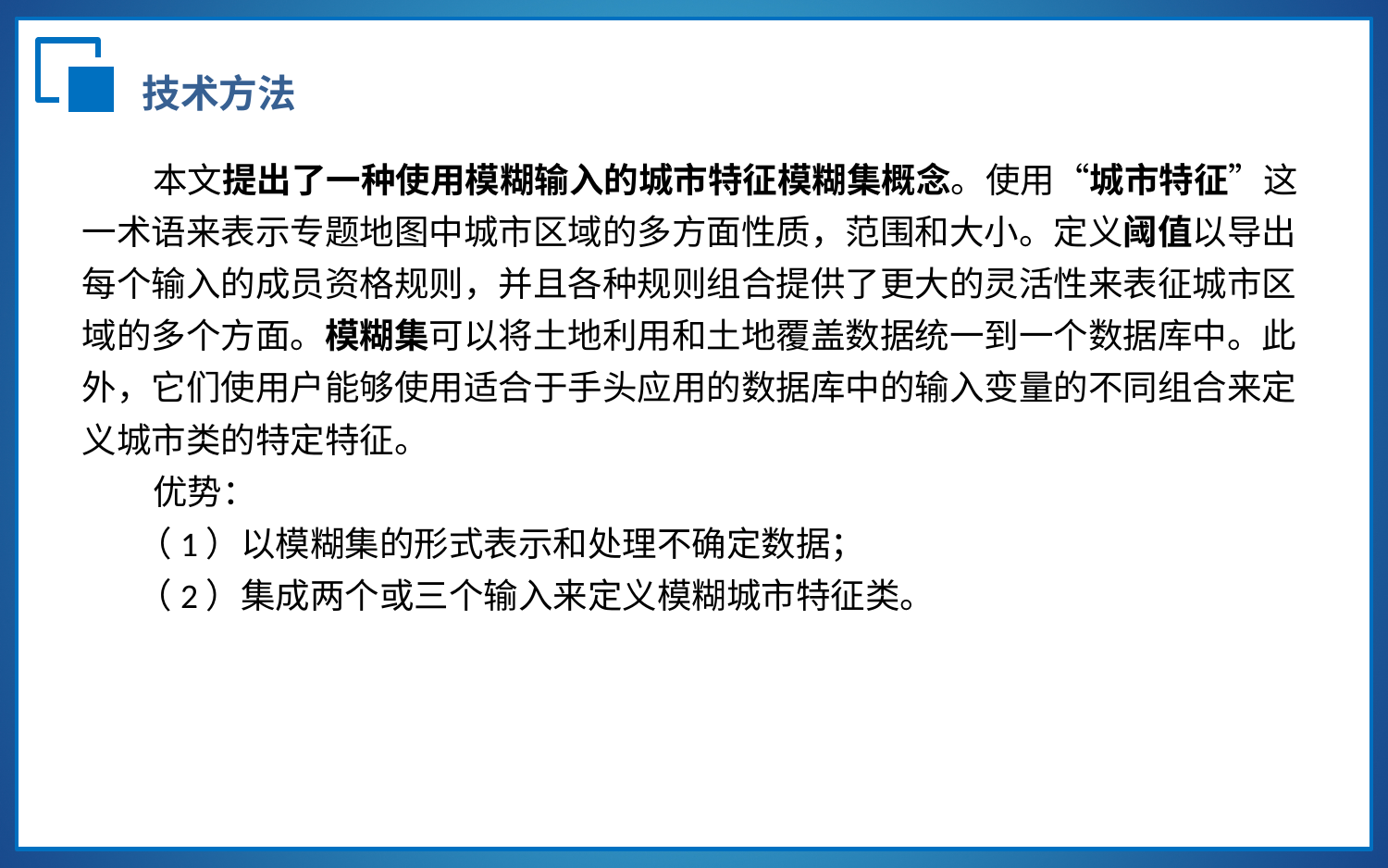

技术方法
        本文提出了一种使用模糊输入的城市特征模糊集概念。使用“城市特征”这一术语来表示专题地图中城市区域的多方面性质，范围和大小。定义阈值以导出每个输入的成员资格规则，并且各种规则组合提供了更大的灵活性来表征城市区域的多个方面。模糊集可以将土地利用和土地覆盖数据统一到一个数据库中。此外，它们使用户能够使用适合于手头应用的数据库中的输入变量的不同组合来定义城市类的特定特征。
        优势：
      （1）以模糊集的形式表示和处理不确定数据；
      （2）集成两个或三个输入来定义模糊城市特征类。